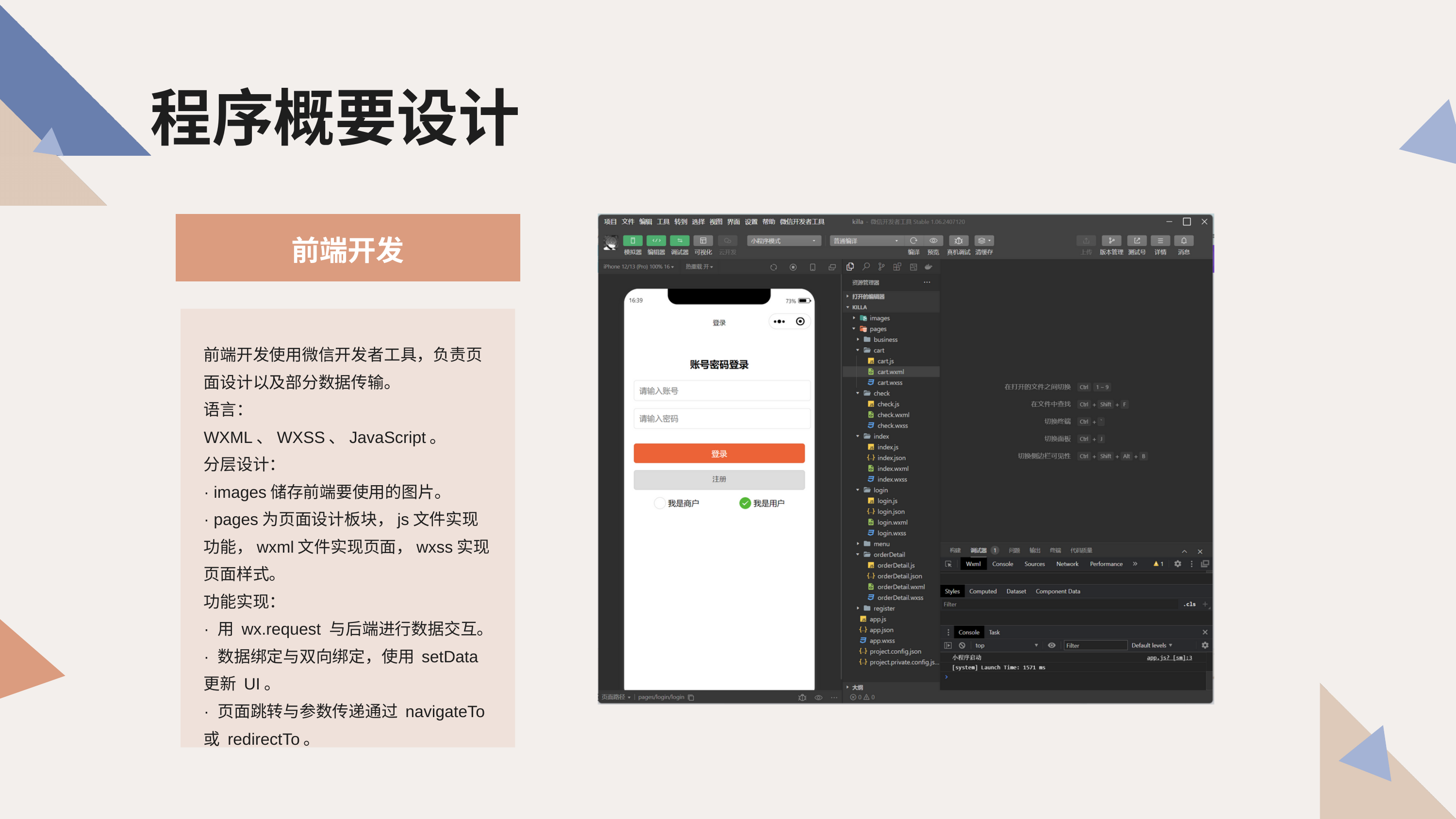

程序概要设计

前端开发

前端开发使用微信开发者工具，负责页面设计以及部分数据传输。
语言：WXML、WXSS、JavaScript。
分层设计：
· images储存前端要使用的图片。
· pages为页面设计板块，js文件实现功能，wxml文件实现页面，wxss实现页面样式。
功能实现：
· 用 wx.request 与后端进行数据交互。
· 数据绑定与双向绑定，使用 setData 更新 UI。
· 页面跳转与参数传递通过 navigateTo 或 redirectTo。